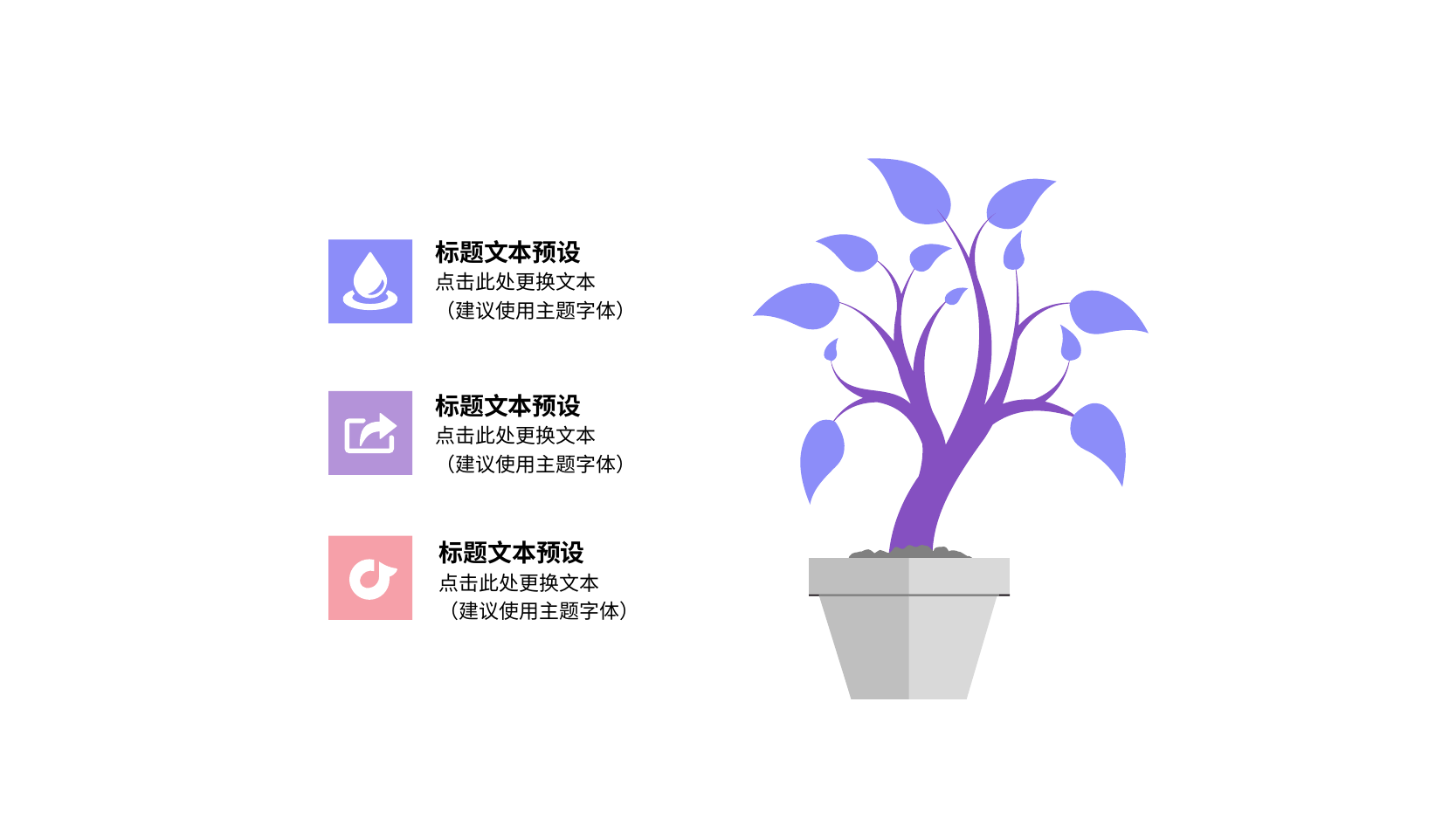

标题文本预设
点击此处更换文本
（建议使用主题字体）

标题文本预设
点击此处更换文本
（建议使用主题字体）

标题文本预设
点击此处更换文本
（建议使用主题字体）